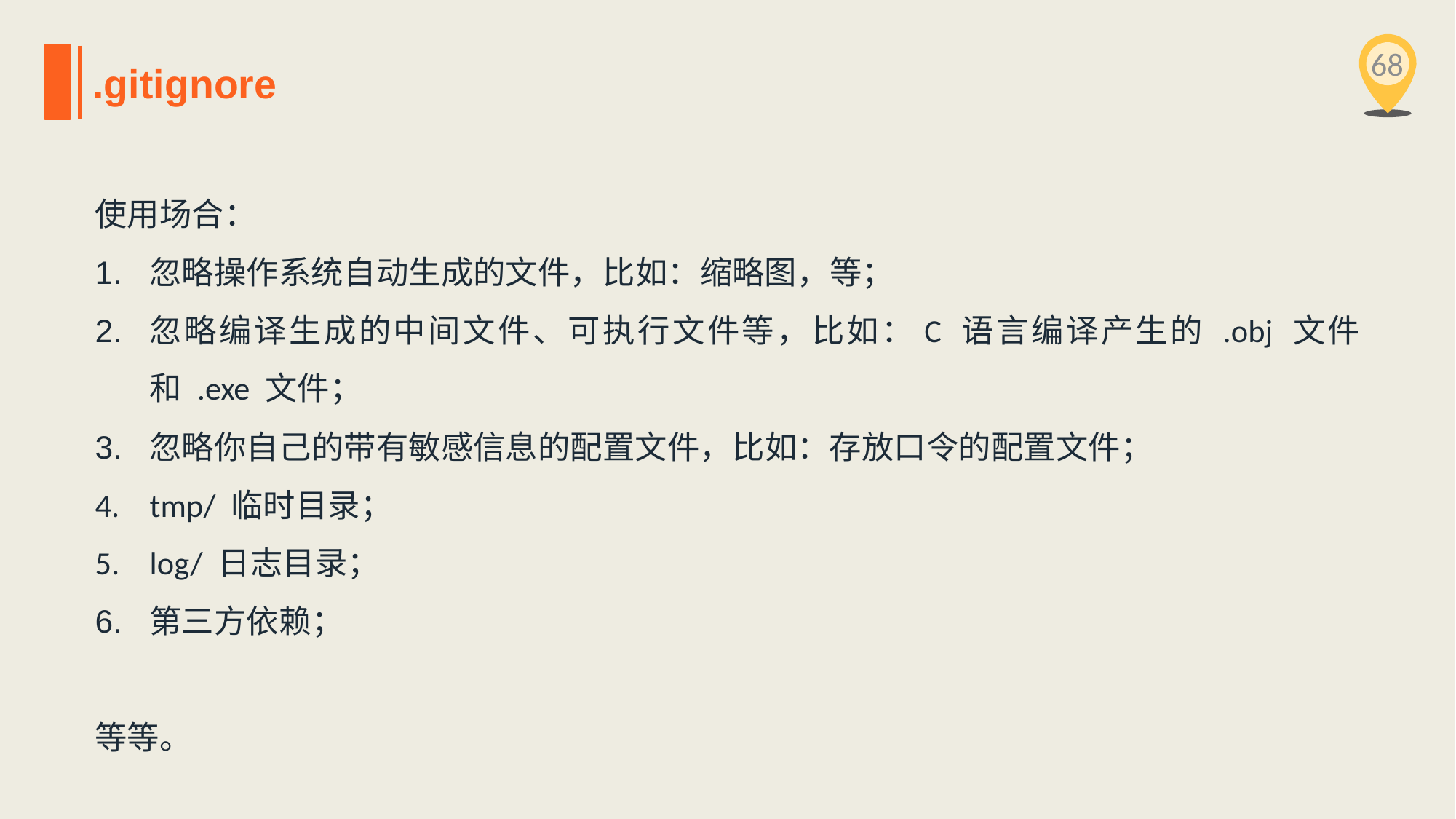

68

.gitignore
使用场合：
忽略操作系统自动生成的文件，比如：缩略图，等；
忽略编译生成的中间文件、可执行文件等，比如：C 语言编译产生的 .obj 文件和 .exe 文件；
忽略你自己的带有敏感信息的配置文件，比如：存放口令的配置文件；
tmp/ 临时目录；
log/ 日志目录；
第三方依赖；

等等。